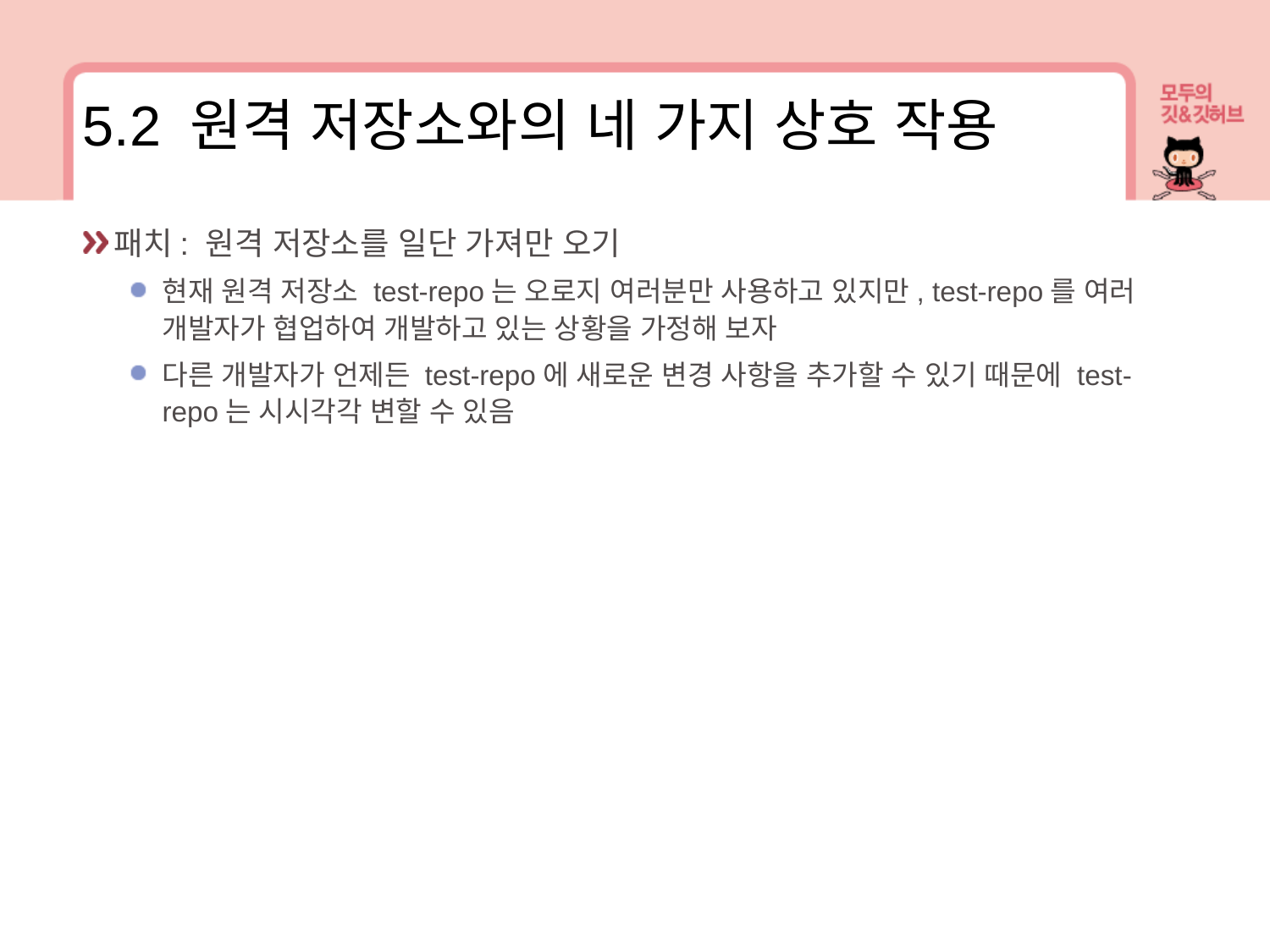

5.2 원격 저장소와의 네 가지 상호 작용
패치: 원격 저장소를 일단 가져만 오기
현재 원격 저장소 test-repo는 오로지 여러분만 사용하고 있지만, test-repo를 여러 개발자가 협업하여 개발하고 있는 상황을 가정해 보자
다른 개발자가 언제든 test-repo에 새로운 변경 사항을 추가할 수 있기 때문에 test-repo는 시시각각 변할 수 있음